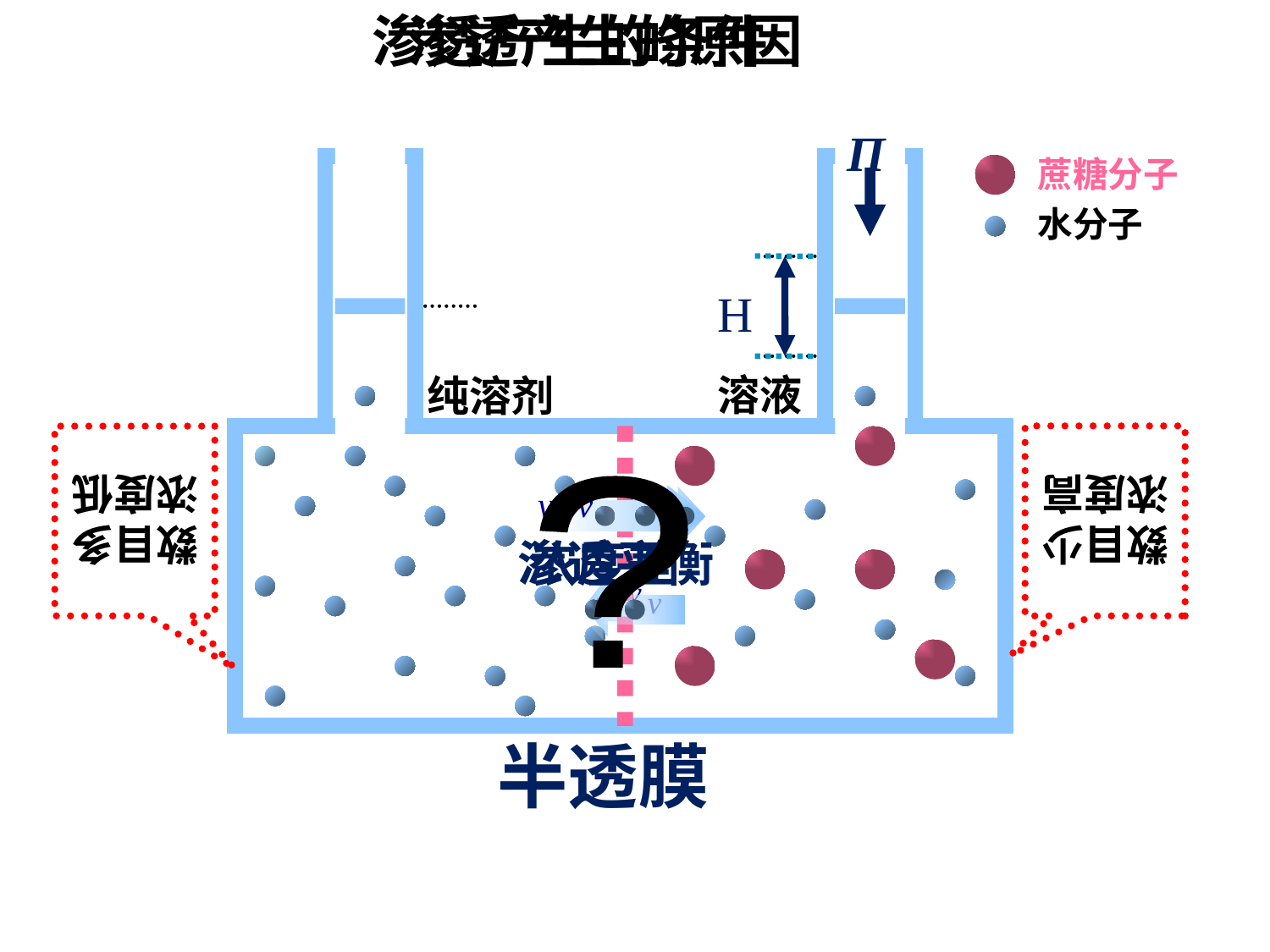

渗透产生的条件
渗透产生的原因
Π

蔗糖分子

水分子

H

溶液
纯溶剂

数目多 浓度低
数目少 浓度高

ν

ν

?

渗透平衡
浓度差

ν

ν

半透膜

44